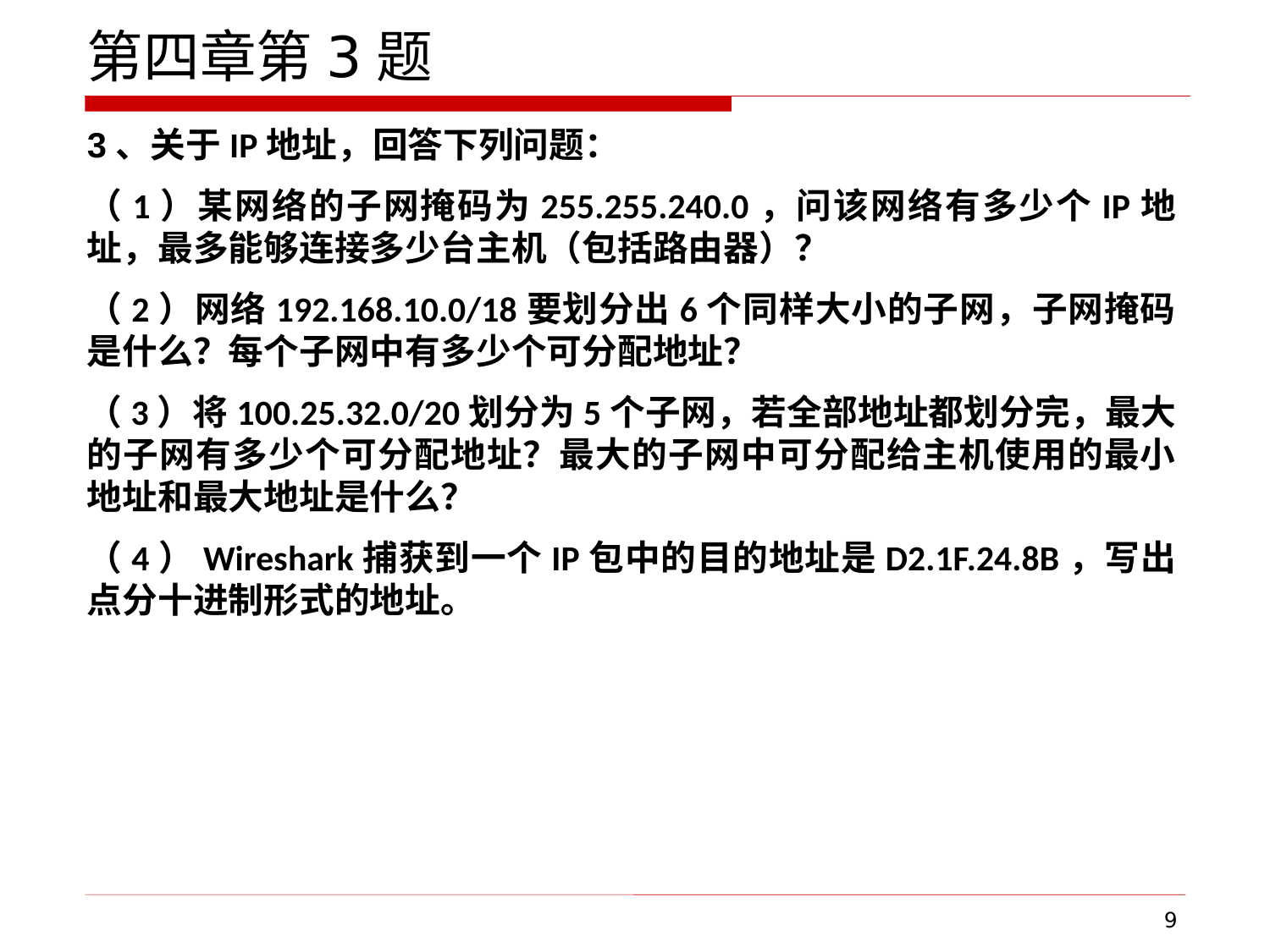

第四章第3题
3、关于IP地址，回答下列问题：
（1）某网络的子网掩码为255.255.240.0，问该网络有多少个IP地址，最多能够连接多少台主机（包括路由器）？
（2）网络192.168.10.0/18要划分出6个同样大小的子网，子网掩码是什么？每个子网中有多少个可分配地址？
（3）将100.25.32.0/20划分为5个子网，若全部地址都划分完，最大的子网有多少个可分配地址？最大的子网中可分配给主机使用的最小地址和最大地址是什么？
（4）Wireshark捕获到一个IP包中的目的地址是D2.1F.24.8B，写出点分十进制形式的地址。
9